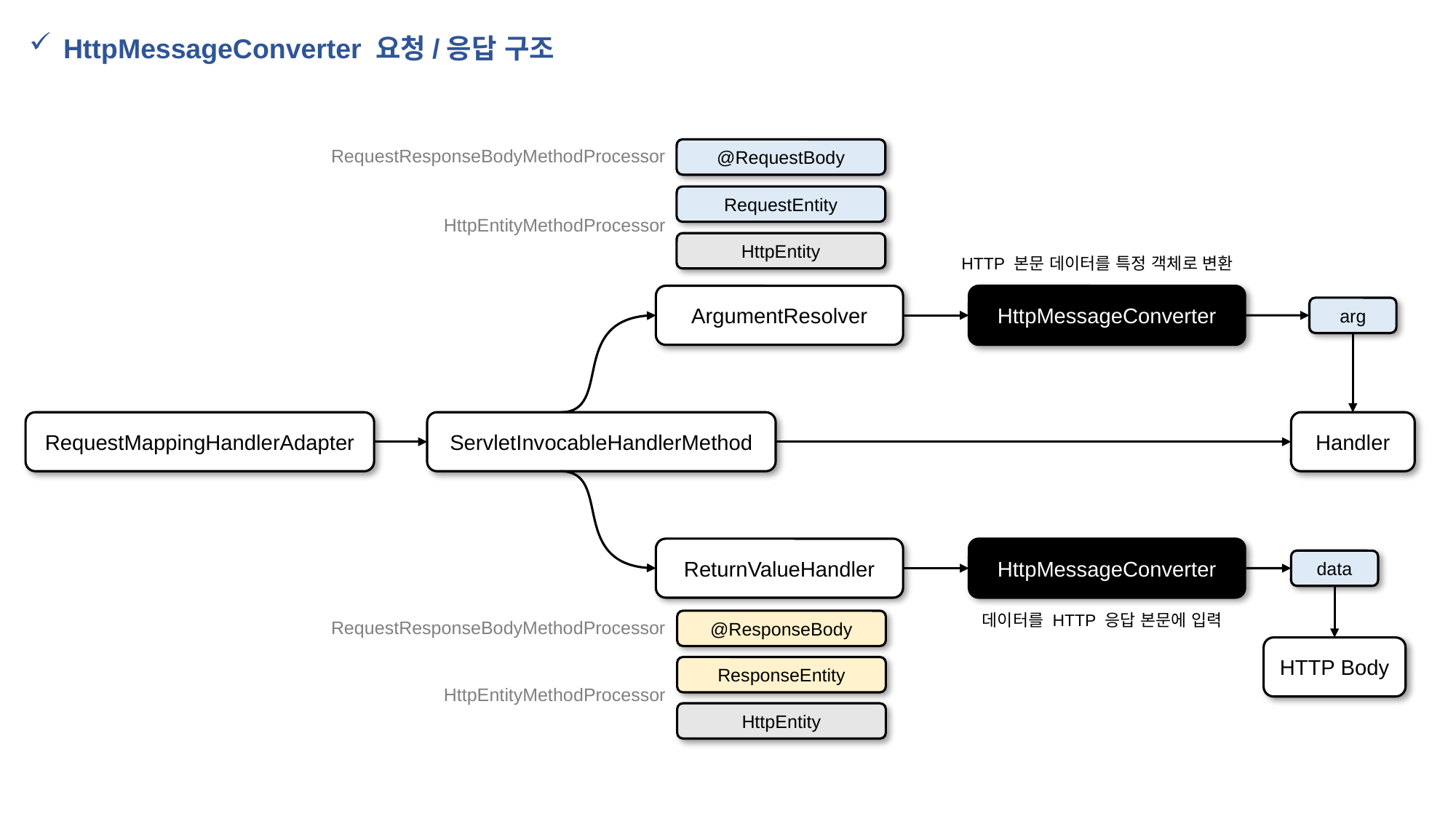

HttpMessageConverter 요청/응답 구조
RequestResponseBodyMethodProcessor
@RequestBody
RequestEntity
HttpEntityMethodProcessor
HttpEntity
HTTP 본문 데이터를 특정 객체로 변환
ArgumentResolver
HttpMessageConverter
arg
RequestMappingHandlerAdapter
ServletInvocableHandlerMethod
Handler
ReturnValueHandler
HttpMessageConverter
data
데이터를 HTTP 응답 본문에 입력
@ResponseBody
RequestResponseBodyMethodProcessor
HTTP Body
ResponseEntity
HttpEntityMethodProcessor
HttpEntity